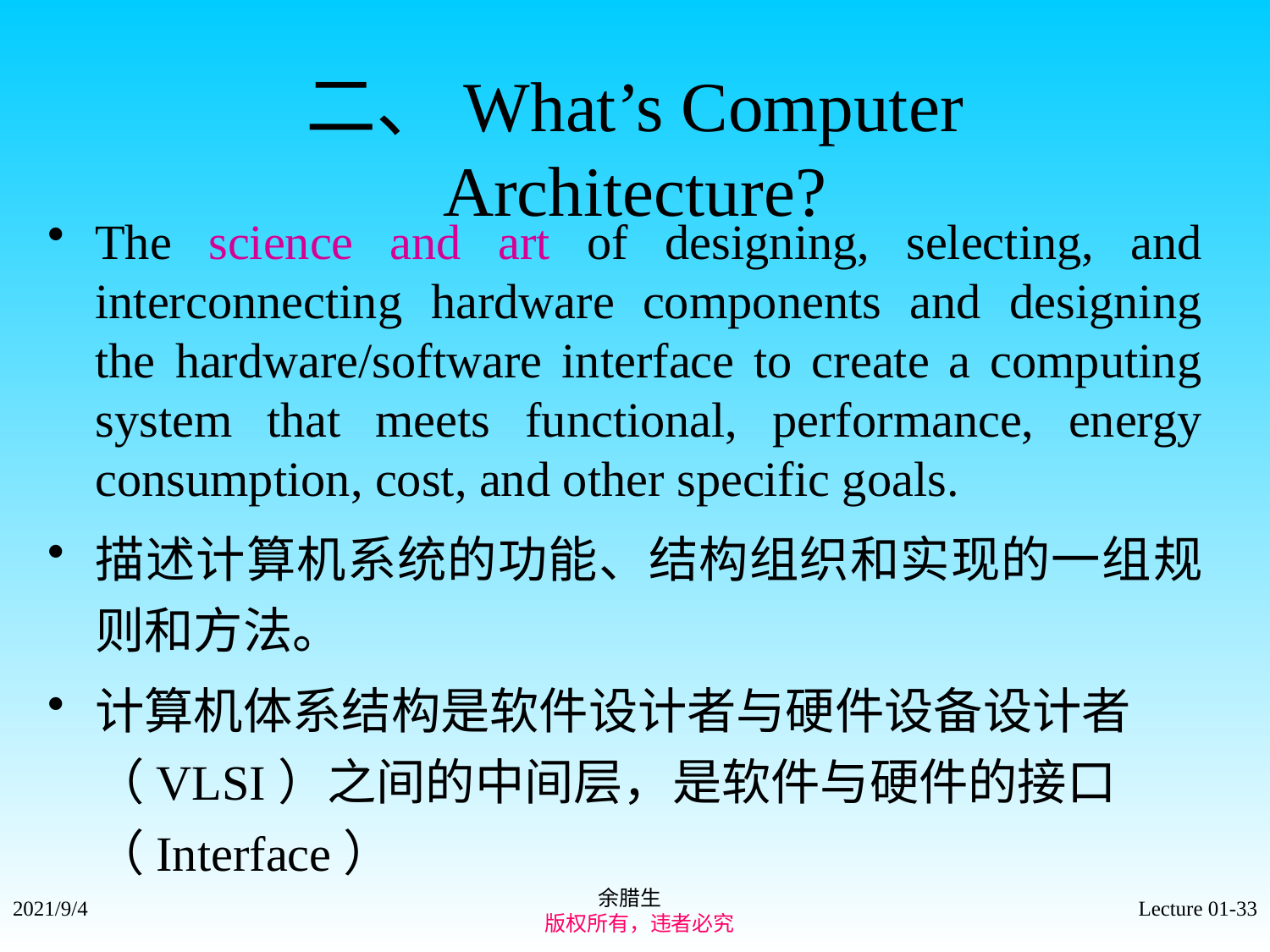

# 二、What’s Computer Architecture?
The science and art of designing, selecting, and interconnecting hardware components and designing the hardware/software interface to create a computing system that meets functional, performance, energy consumption, cost, and other specific goals.
描述计算机系统的功能、结构组织和实现的一组规则和方法。
计算机体系结构是软件设计者与硬件设备设计者（VLSI）之间的中间层，是软件与硬件的接口（Interface）
余腊生
 版权所有，违者必究
2021/9/4
Lecture 01-33